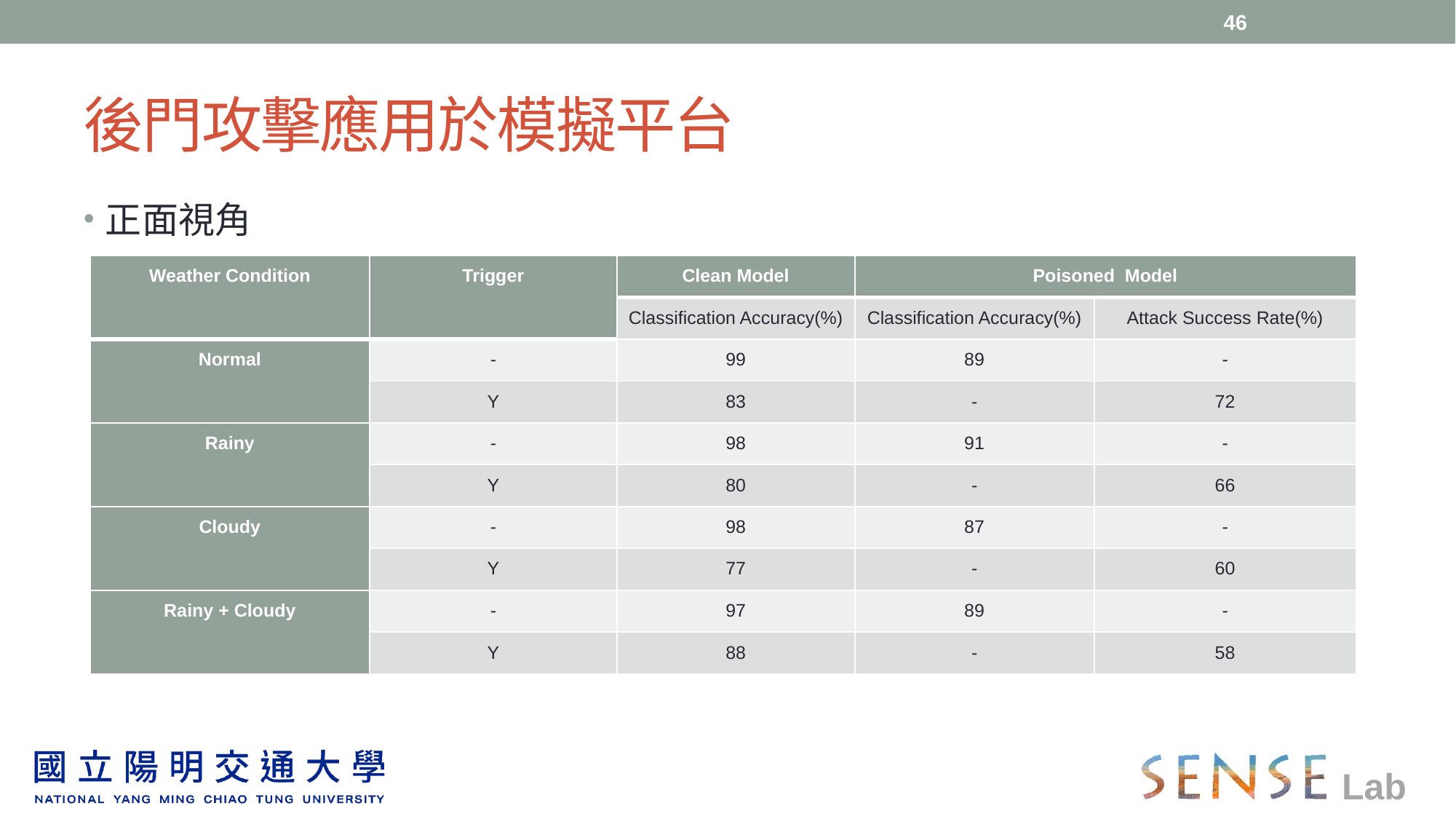

46
# 後門攻擊應用於模擬平台
正面視角
| Weather Condition | Trigger | Clean Model | Poisoned Model |  |
| --- | --- | --- | --- | --- |
|  |  | Classification Accuracy(%) | Classification Accuracy(%) | Attack Success Rate(%) |
| Normal | - | 99 | 89 | - |
|  | Y | 83 | - | 72 |
| Rainy | - | 98 | 91 | - |
|  | Y | 80 | - | 66 |
| Cloudy | - | 98 | 87 | - |
|  | Y | 77 | - | 60 |
| Rainy + Cloudy | - | 97 | 89 | - |
|  | Y | 88 | - | 58 |